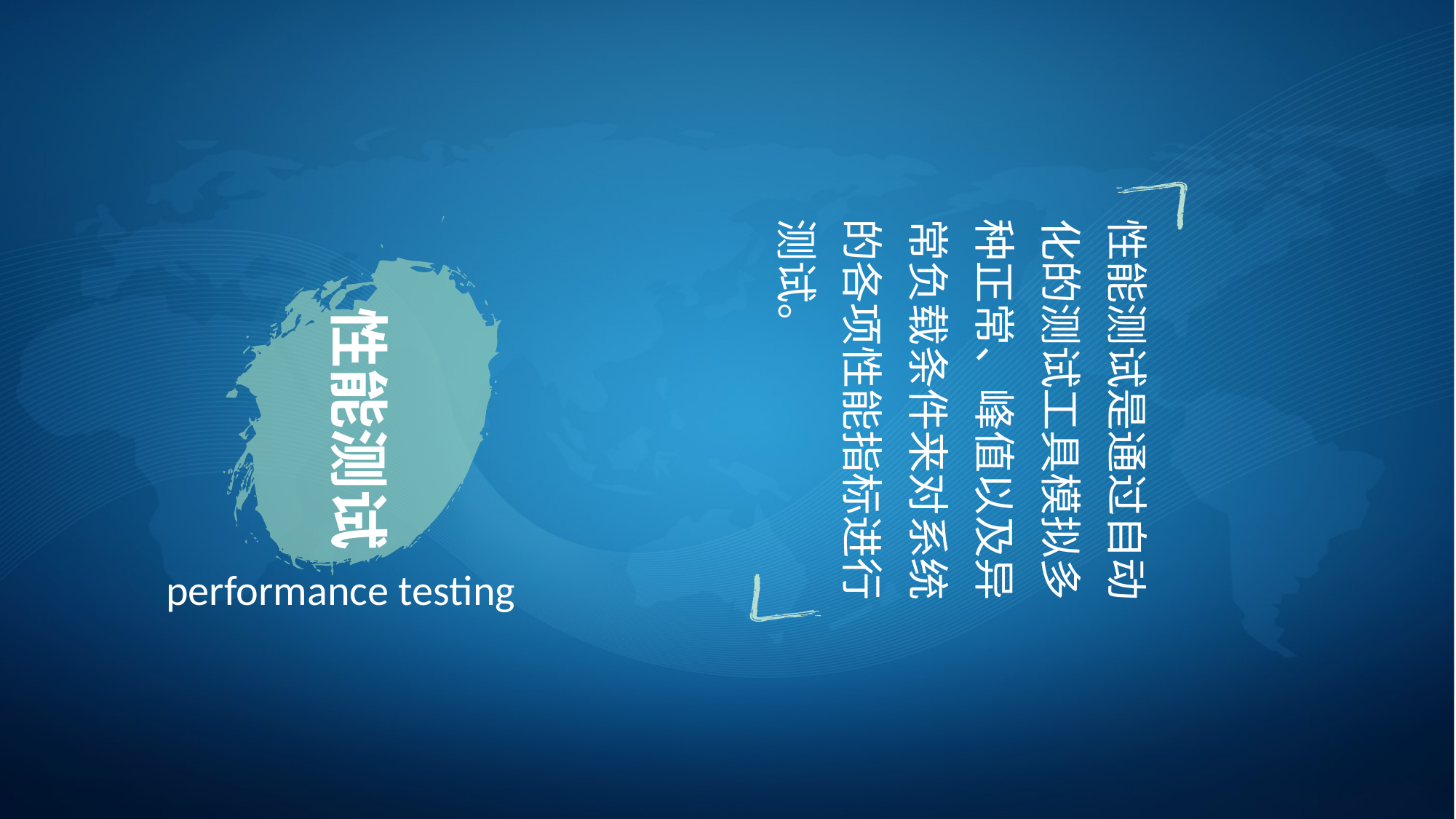

性能测试是通过自动化的测试工具模拟多种正常、峰值以及异常负载条件来对系统的各项性能指标进行测试。
性能测试
performance testing